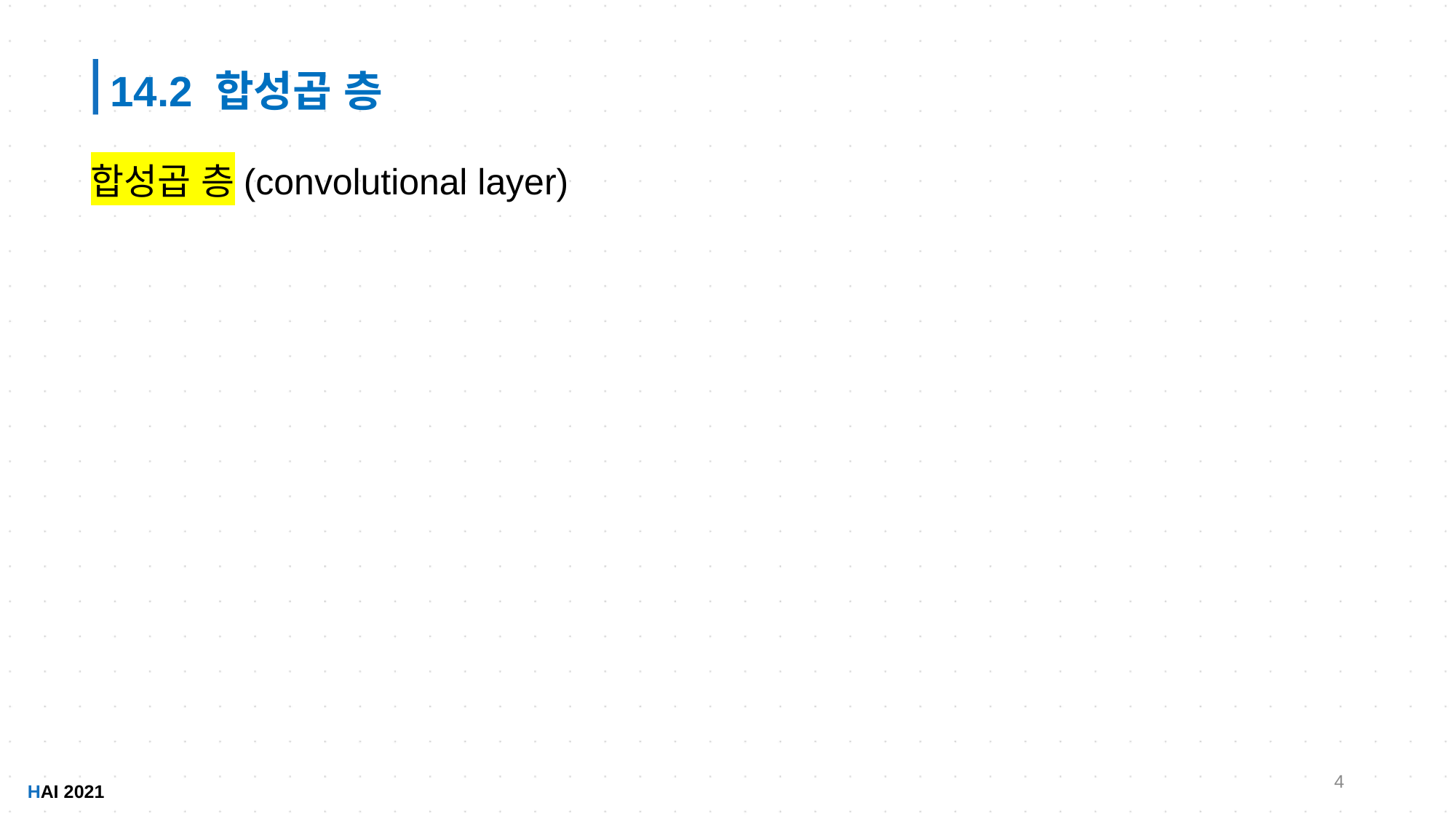

14.2 합성곱 층
합성곱 층(convolutional layer)
4
HAI 2021